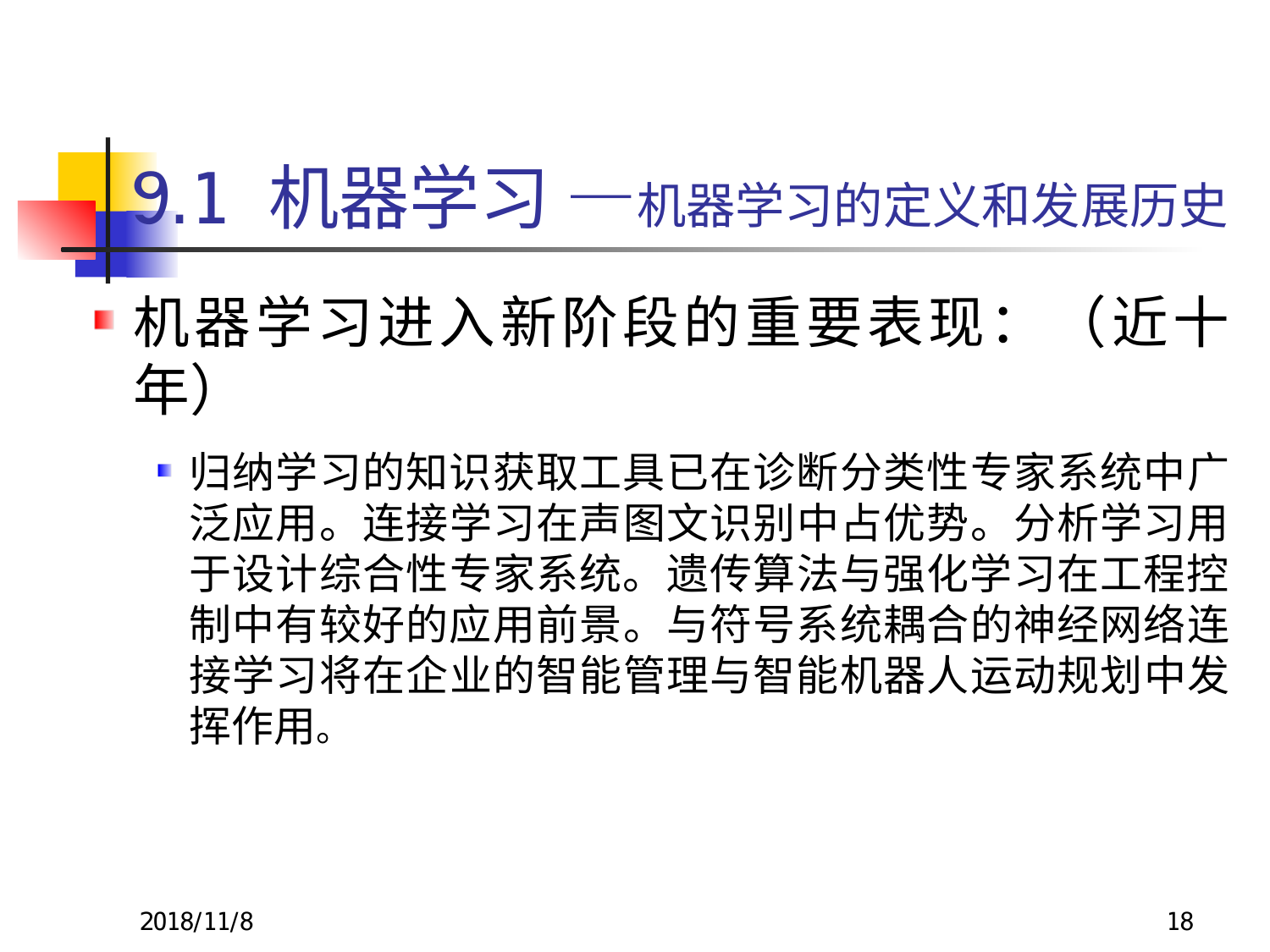

# 9.1 机器学习 —机器学习的定义和发展历史
机器学习进入新阶段的重要表现：（近十年）
归纳学习的知识获取工具已在诊断分类性专家系统中广泛应用。连接学习在声图文识别中占优势。分析学习用于设计综合性专家系统。遗传算法与强化学习在工程控制中有较好的应用前景。与符号系统耦合的神经网络连接学习将在企业的智能管理与智能机器人运动规划中发挥作用。
2018/11/8
18